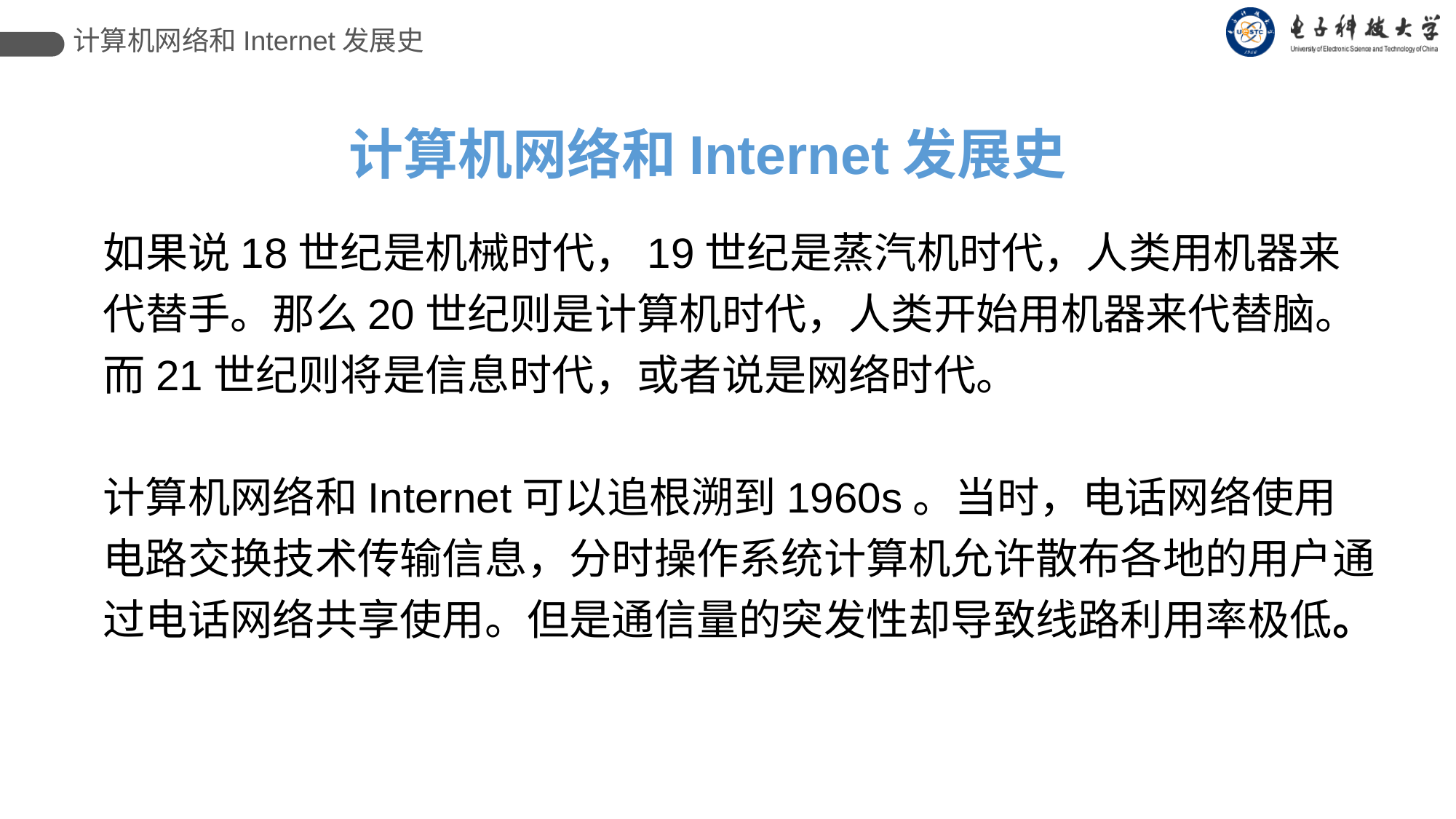

计算机网络和Internet发展史

             计算机网络和Internet发展史
如果说18世纪是机械时代，19世纪是蒸汽机时代，人类用机器来代替手。那么20世纪则是计算机时代，人类开始用机器来代替脑。而21世纪则将是信息时代，或者说是网络时代。

计算机网络和Internet可以追根溯到1960s。当时，电话网络使用电路交换技术传输信息，分时操作系统计算机允许散布各地的用户通过电话网络共享使用。但是通信量的突发性却导致线路利用率极低。